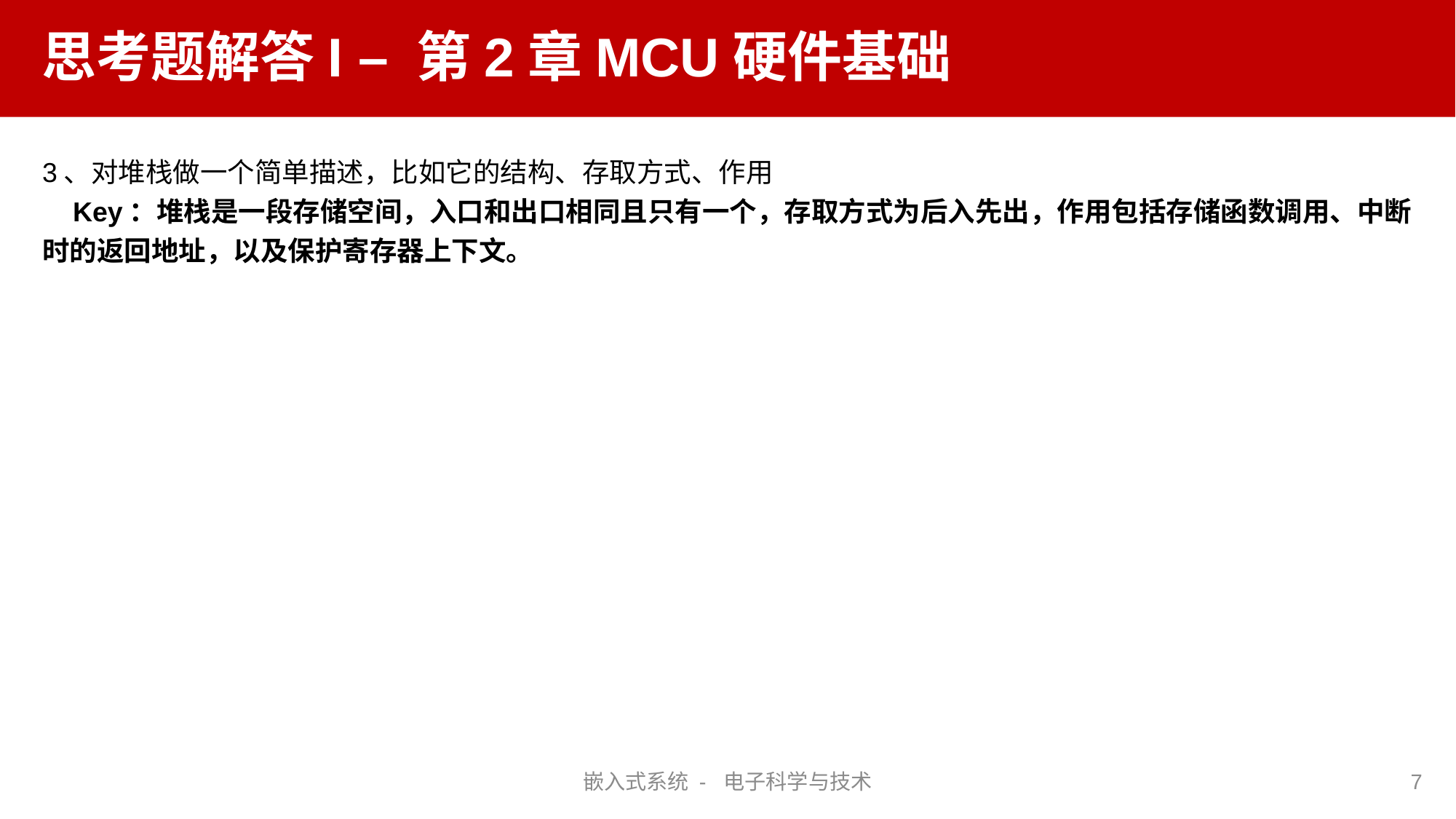

# 思考题解答I – 第2章MCU硬件基础
3、对堆栈做一个简单描述，比如它的结构、存取方式、作用
    Key：堆栈是一段存储空间，入口和出口相同且只有一个，存取方式为后入先出，作用包括存储函数调用、中断时的返回地址，以及保护寄存器上下文。
嵌入式系统 -  电子科学与技术
7